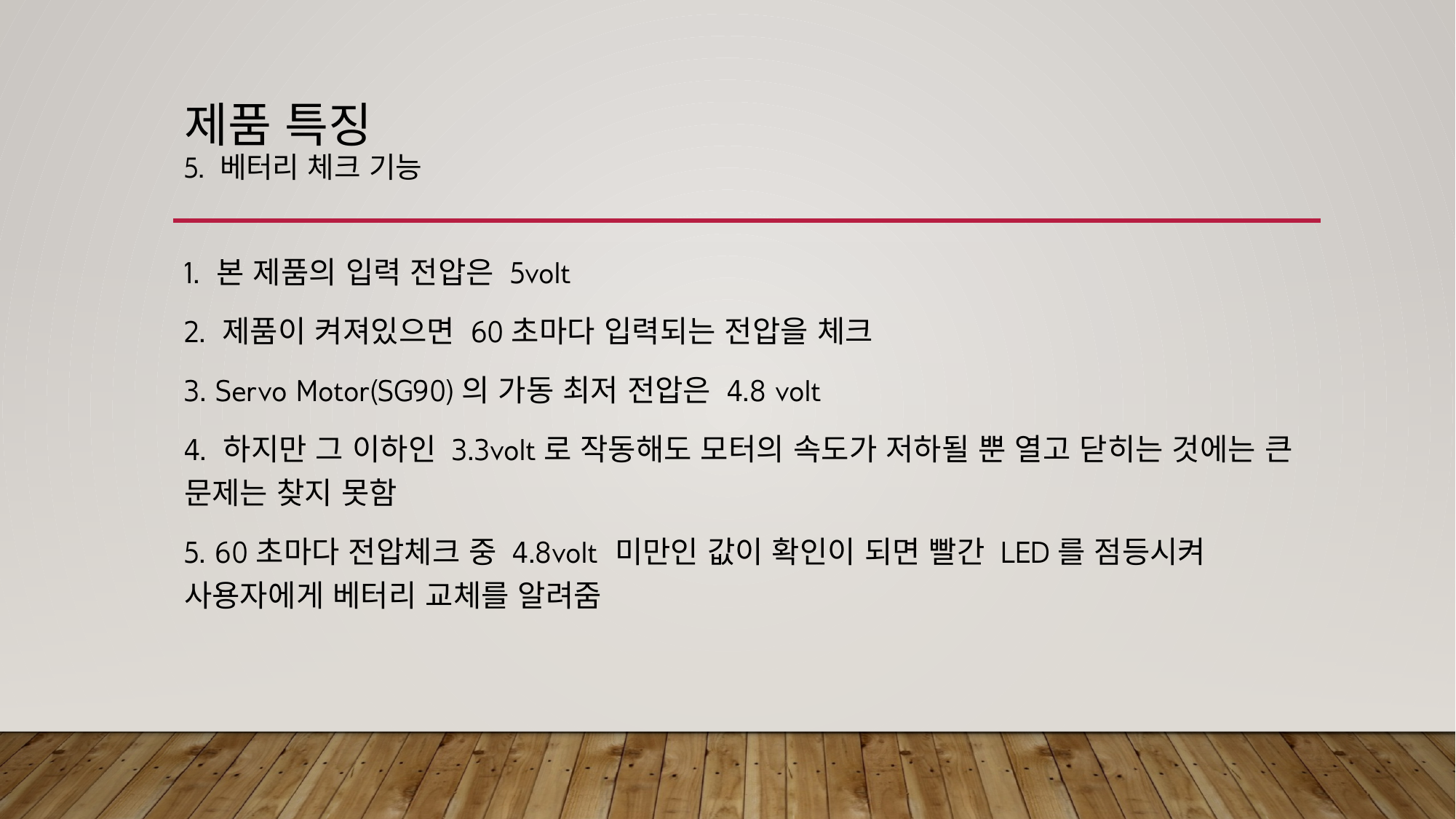

# 제품 특징 5. 베터리 체크 기능
1. 본 제품의 입력 전압은 5volt
2. 제품이 켜져있으면 60초마다 입력되는 전압을 체크
3. Servo Motor(SG90)의 가동 최저 전압은 4.8 volt
4. 하지만 그 이하인 3.3volt로 작동해도 모터의 속도가 저하될 뿐 열고 닫히는 것에는 큰 문제는 찾지 못함
5. 60초마다 전압체크 중 4.8volt 미만인 값이 확인이 되면 빨간 LED를 점등시켜 사용자에게 베터리 교체를 알려줌